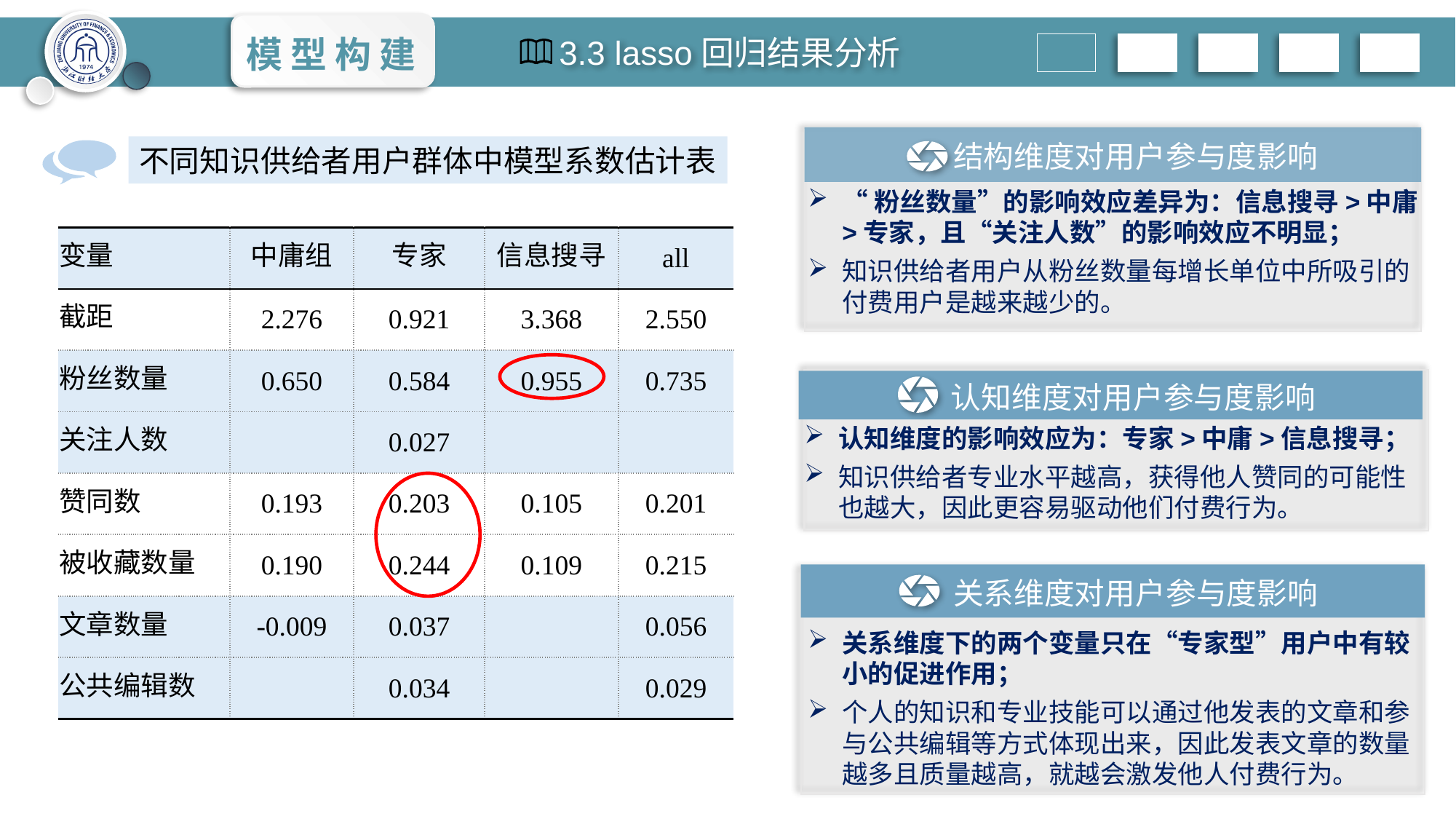

模 型 构 建

3.3 lasso回归结果分析

     结构维度对用户参与度影响

“粉丝数量”的影响效应差异为：信息搜寻>中庸>专家，且“关注人数”的影响效应不明显；
知识供给者用户从粉丝数量每增长单位中所吸引的付费用户是越来越少的。

不同知识供给者用户群体中模型系数估计表

| 变量 | 中庸组 | 专家 | 信息搜寻 | all |
| --- | --- | --- | --- | --- |
| 截距 | 2.276 | 0.921 | 3.368 | 2.550 |
| 粉丝数量 | 0.650 | 0.584 | 0.955 | 0.735 |
| 关注人数 |  | 0.027 |  |  |
| 赞同数 | 0.193 | 0.203 | 0.105 | 0.201 |
| 被收藏数量 | 0.190 | 0.244 | 0.109 | 0.215 |
| 文章数量 | -0.009 | 0.037 |  | 0.056 |
| 公共编辑数 |  | 0.034 |  | 0.029 |

     认知维度对用户参与度影响
认知维度的影响效应为：专家>中庸>信息搜寻；
知识供给者专业水平越高，获得他人赞同的可能性也越大，因此更容易驱动他们付费行为。

     关系维度对用户参与度影响

关系维度下的两个变量只在“专家型”用户中有较小的促进作用；
个人的知识和专业技能可以通过他发表的文章和参与公共编辑等方式体现出来，因此发表文章的数量越多且质量越高，就越会激发他人付费行为。